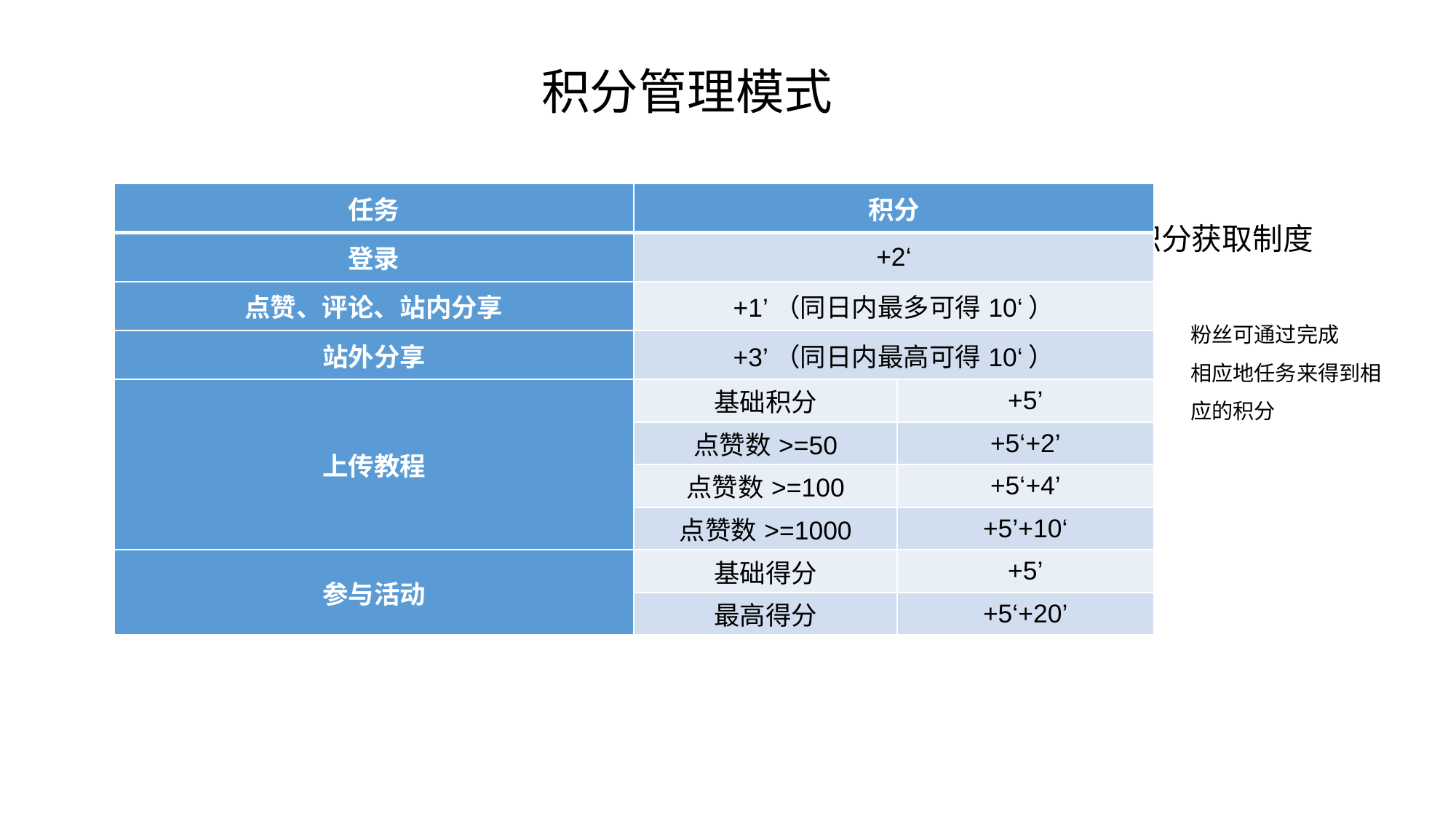

积分管理模式
| 任务 | 积分 |  |
| --- | --- | --- |
| 登录 | +2‘ |  |
| 点赞、评论、站内分享 | +1’（同日内最多可得10‘） |  |
| 站外分享 | +3’（同日内最高可得10‘） |  |
| 上传教程 | 基础积分 | +5’ |
|  | 点赞数>=50 | +5‘+2’ |
|  | 点赞数>=100 | +5‘+4’ |
|  | 点赞数>=1000 | +5’+10‘ |
| 参与活动 | 基础得分 | +5’ |
|  | 最高得分 | +5‘+20’ |
积分获取制度
粉丝可通过完成
相应地任务来得到相应的积分